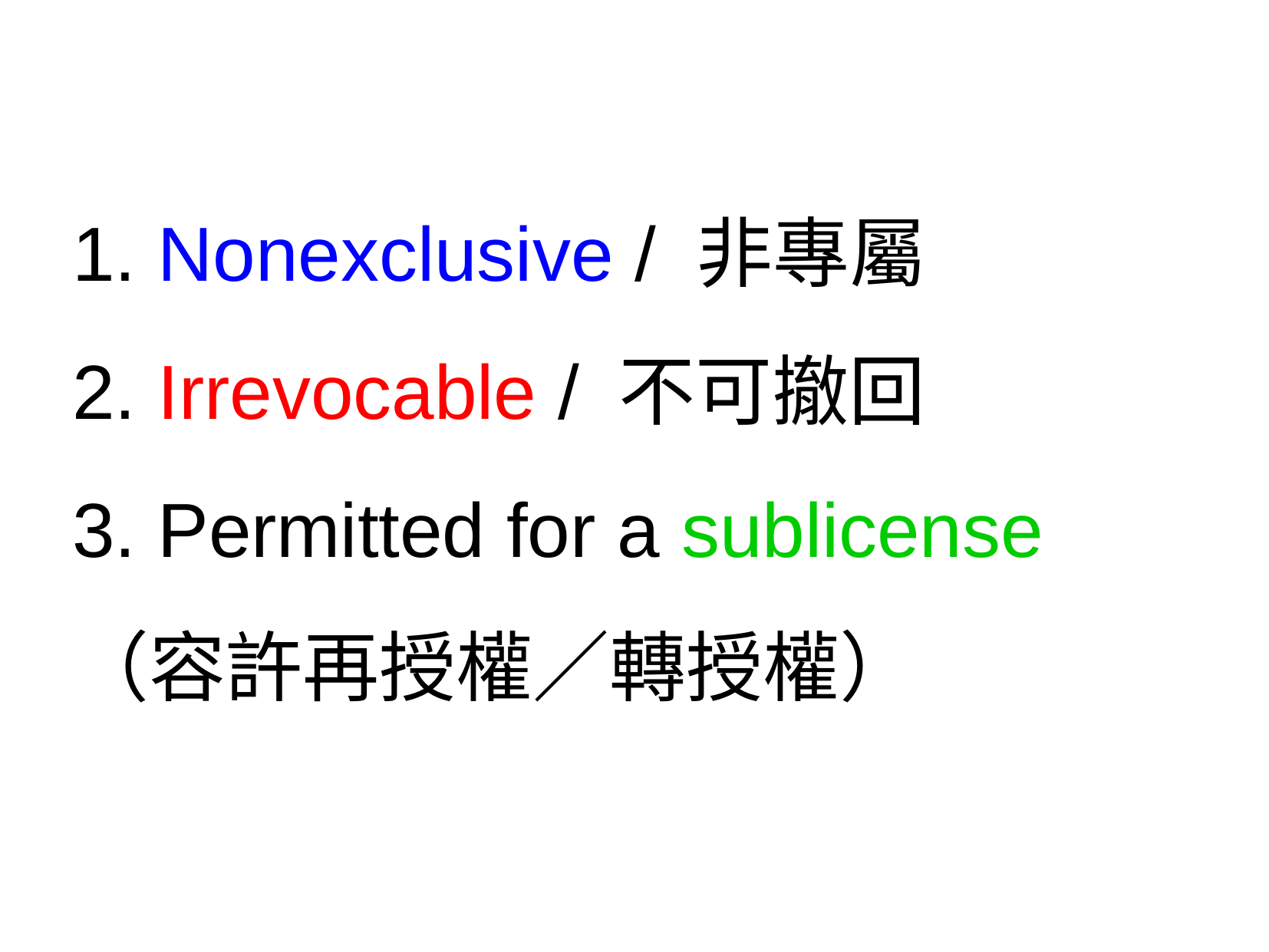

1. Nonexclusive / 非專屬
2. Irrevocable / 不可撤回
3. Permitted for a sublicense
（容許再授權／轉授權）